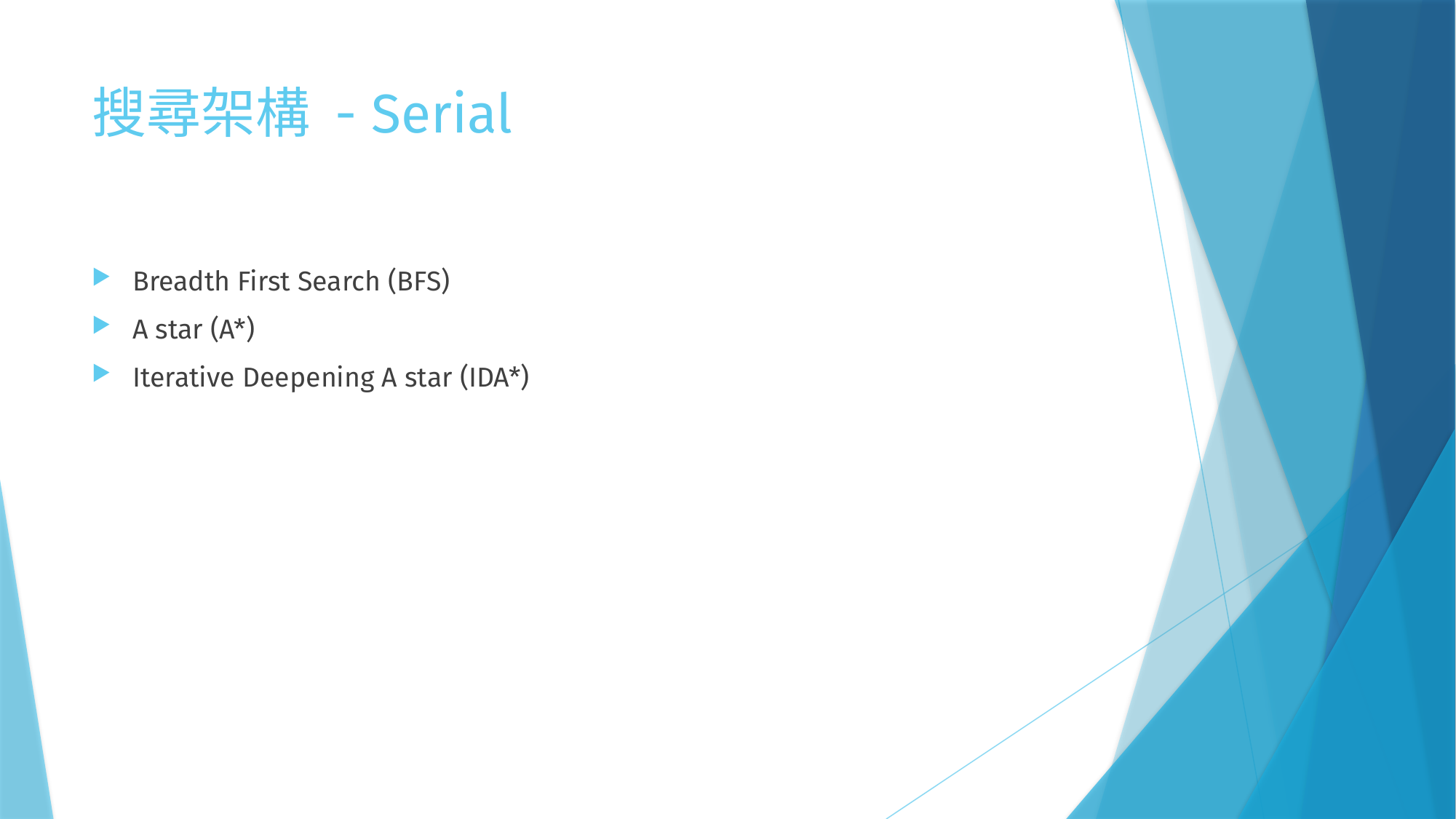

# 搜尋架構 - Serial
Breadth First Search (BFS)
A star (A*)
Iterative Deepening A star (IDA*)